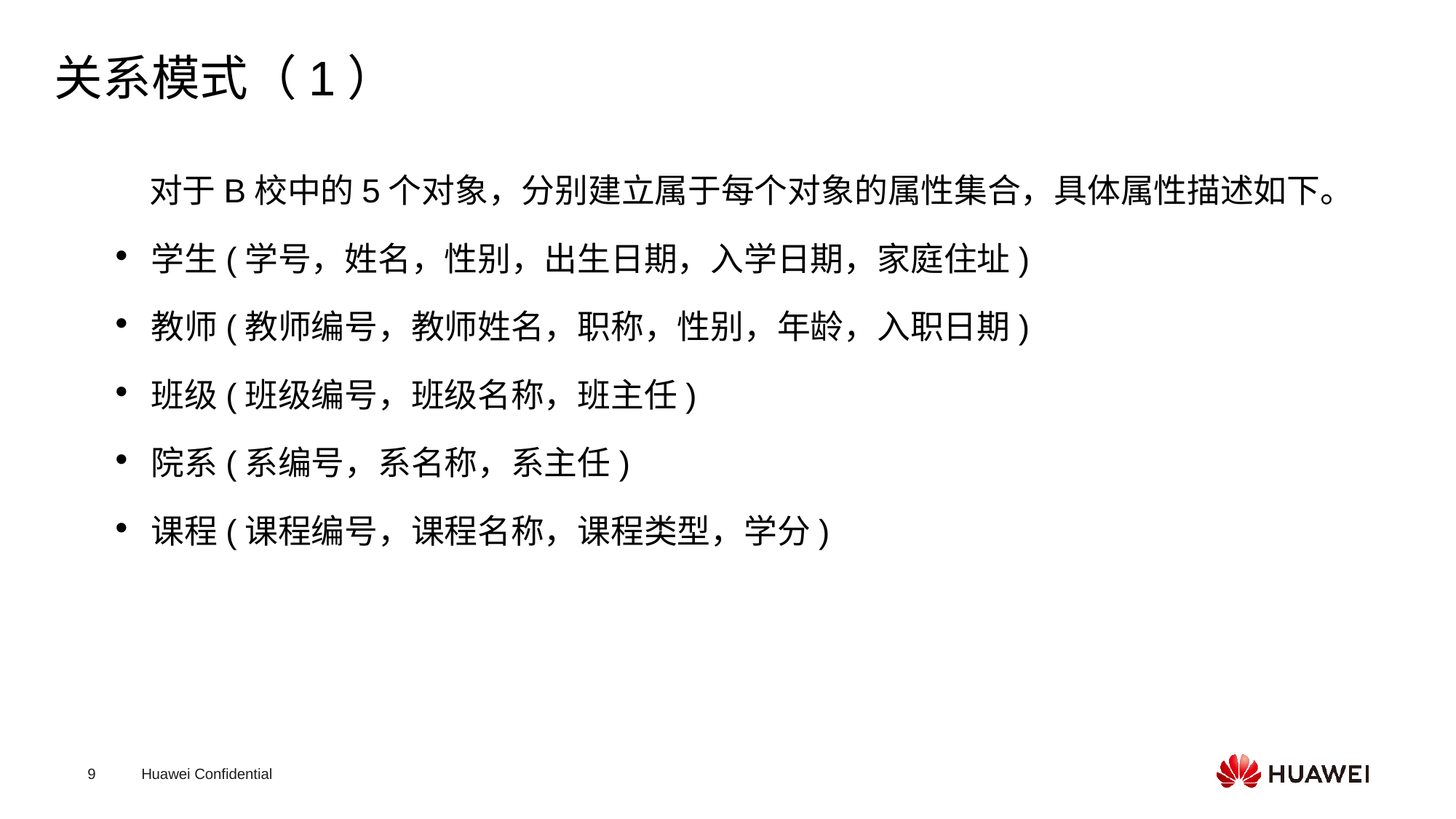

# 关系模式（1）
    对于B校中的5个对象，分别建立属于每个对象的属性集合，具体属性描述如下。
学生(学号，姓名，性别，出生日期，入学日期，家庭住址)
教师(教师编号，教师姓名，职称，性别，年龄，入职日期)
班级(班级编号，班级名称，班主任)
院系(系编号，系名称，系主任)
课程(课程编号，课程名称，课程类型，学分)
Text
Text
Text
Text
Text
Text
Text
Text
Text
Text
Text
Text
Text
Text
Text
Text
Text
Text
Text
Text
Text
Text
Text
Text
Text
Text
Text
Text
Text
Text
Text
Text
Text
Text
Text
Text
Text
Text
Text
Text
Text
Text
Text
Text
Text
Text